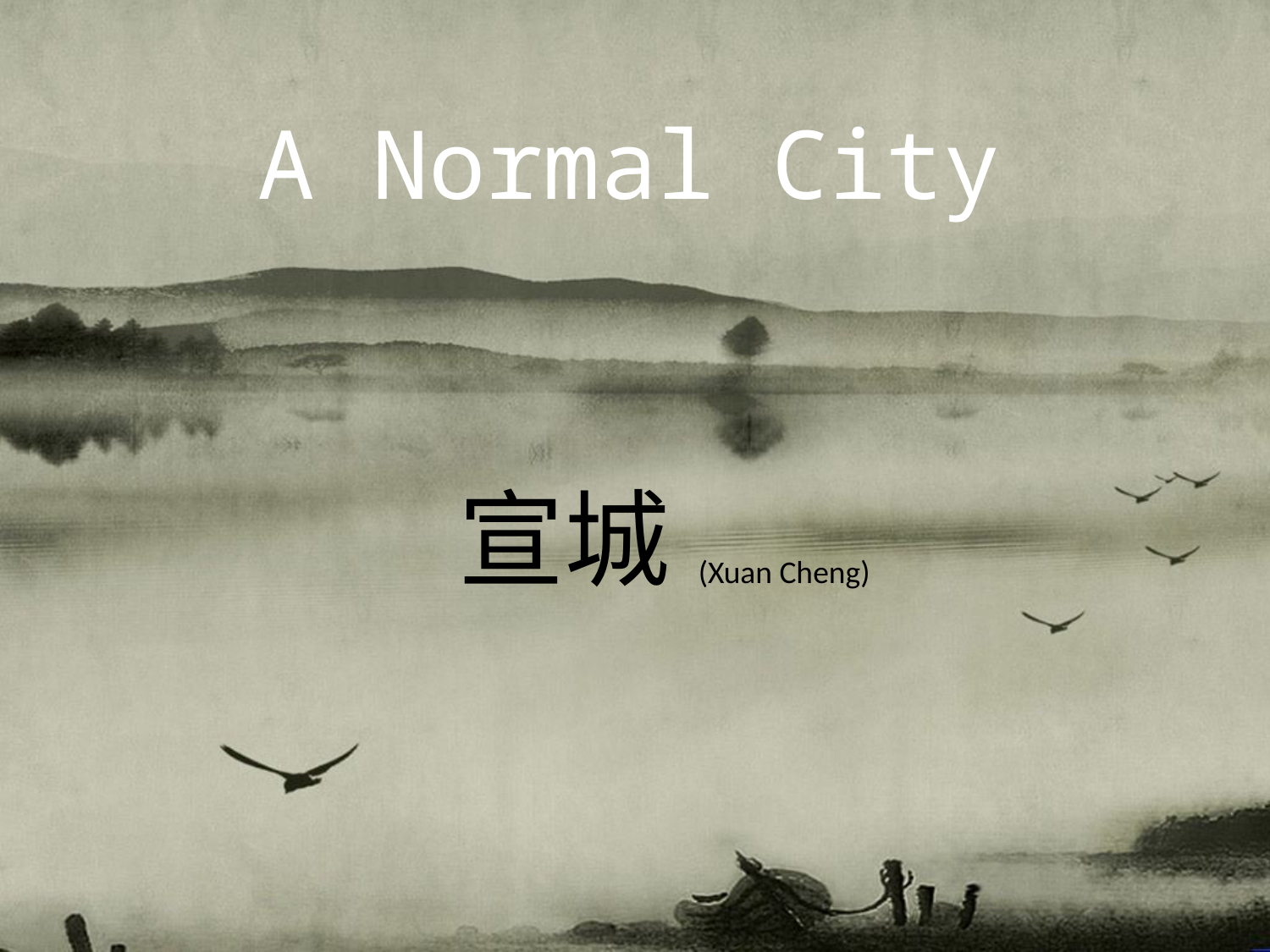

# A Normal City
宣城
(Xuan Cheng)